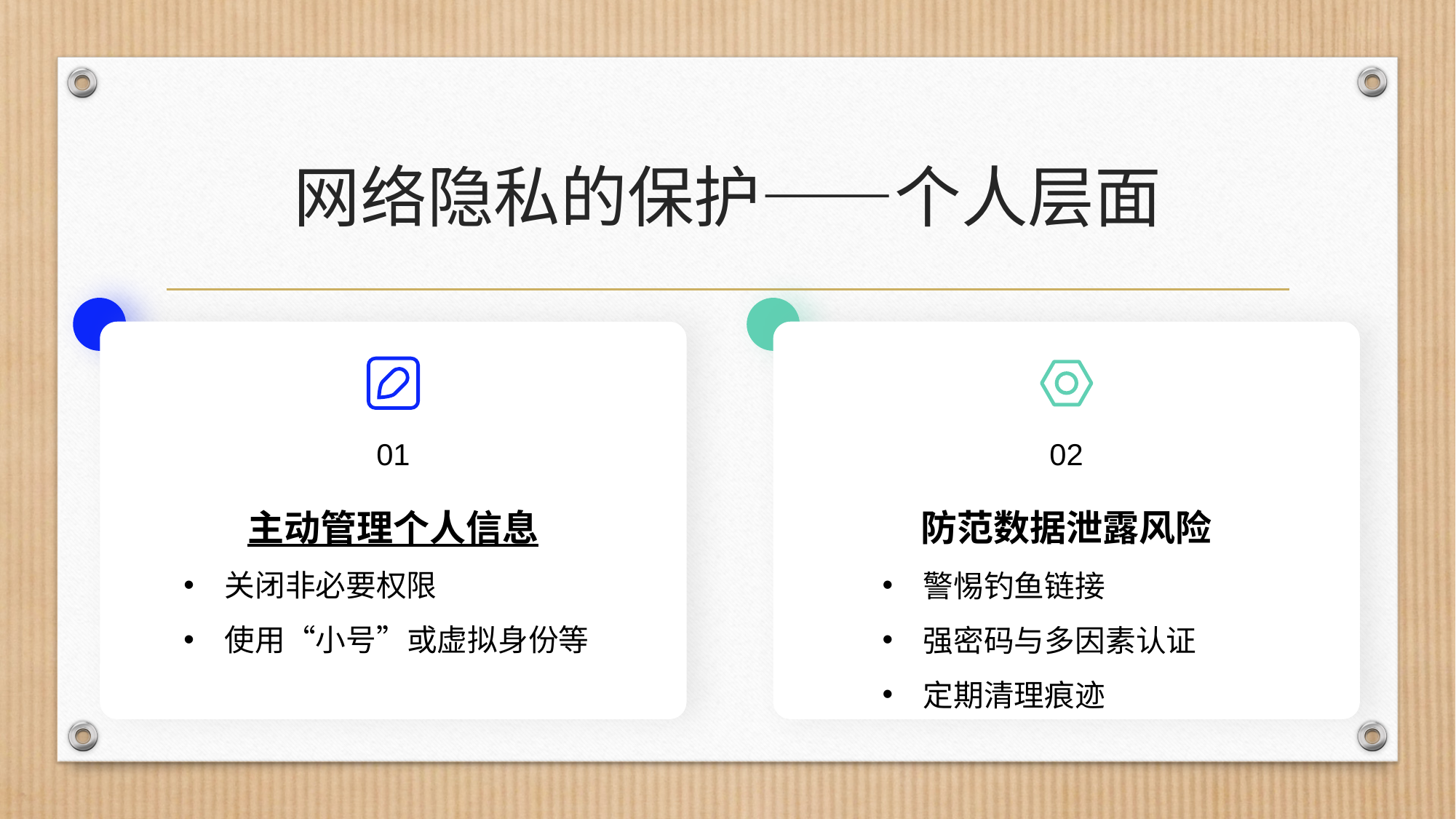

# 网络隐私的保护——个人层面

01
02
主动管理个人信息
关闭非必要权限
使用“小号”或虚拟身份等
防范数据泄露风险
警惕钓鱼链接
强密码与多因素认证
定期清理痕迹